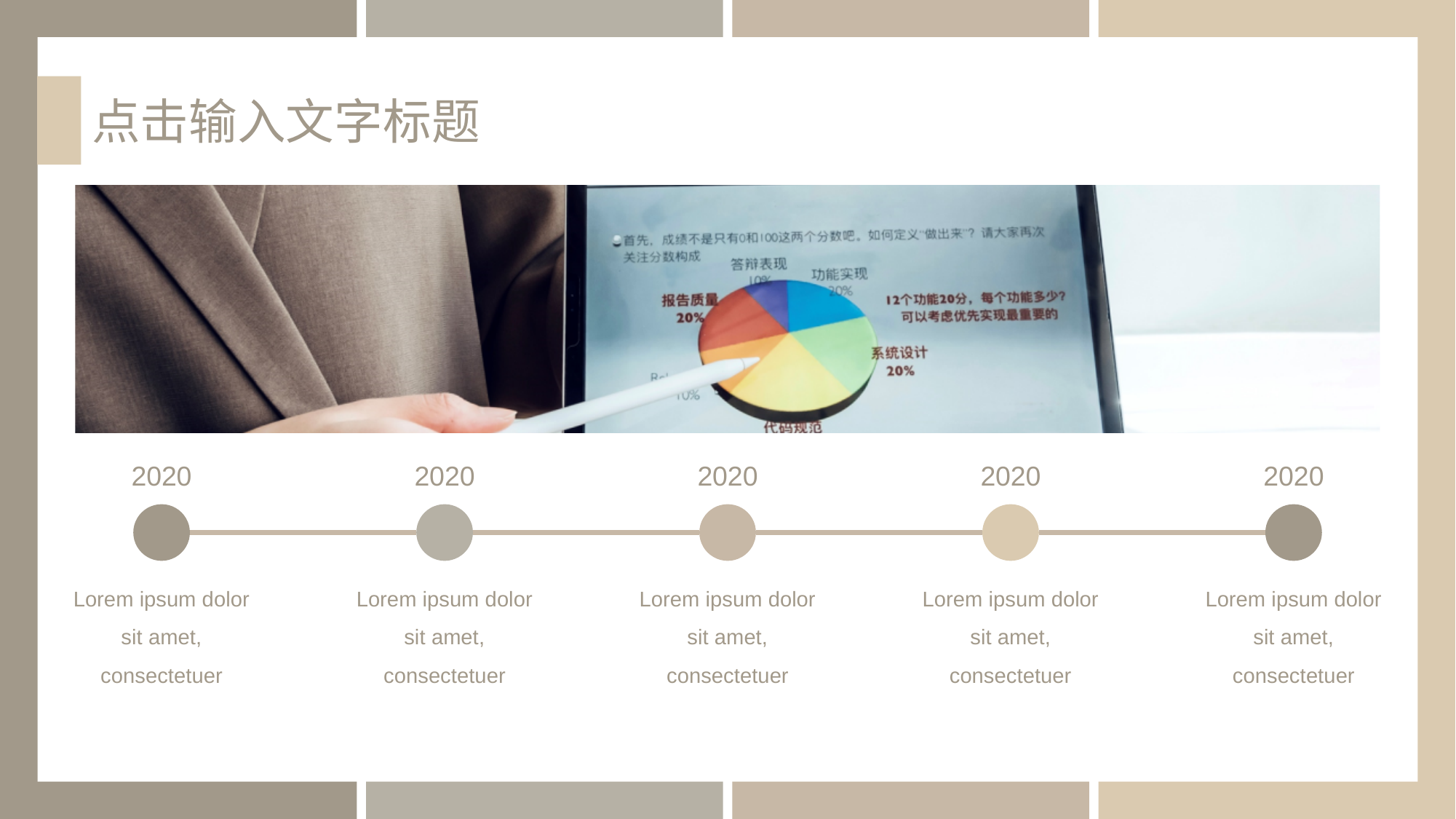

点击输入文字标题

2020
Lorem ipsum dolor sit amet, consectetuer
2020
Lorem ipsum dolor sit amet, consectetuer
2020
Lorem ipsum dolor sit amet, consectetuer
2020
Lorem ipsum dolor sit amet, consectetuer
2020
Lorem ipsum dolor sit amet, consectetuer